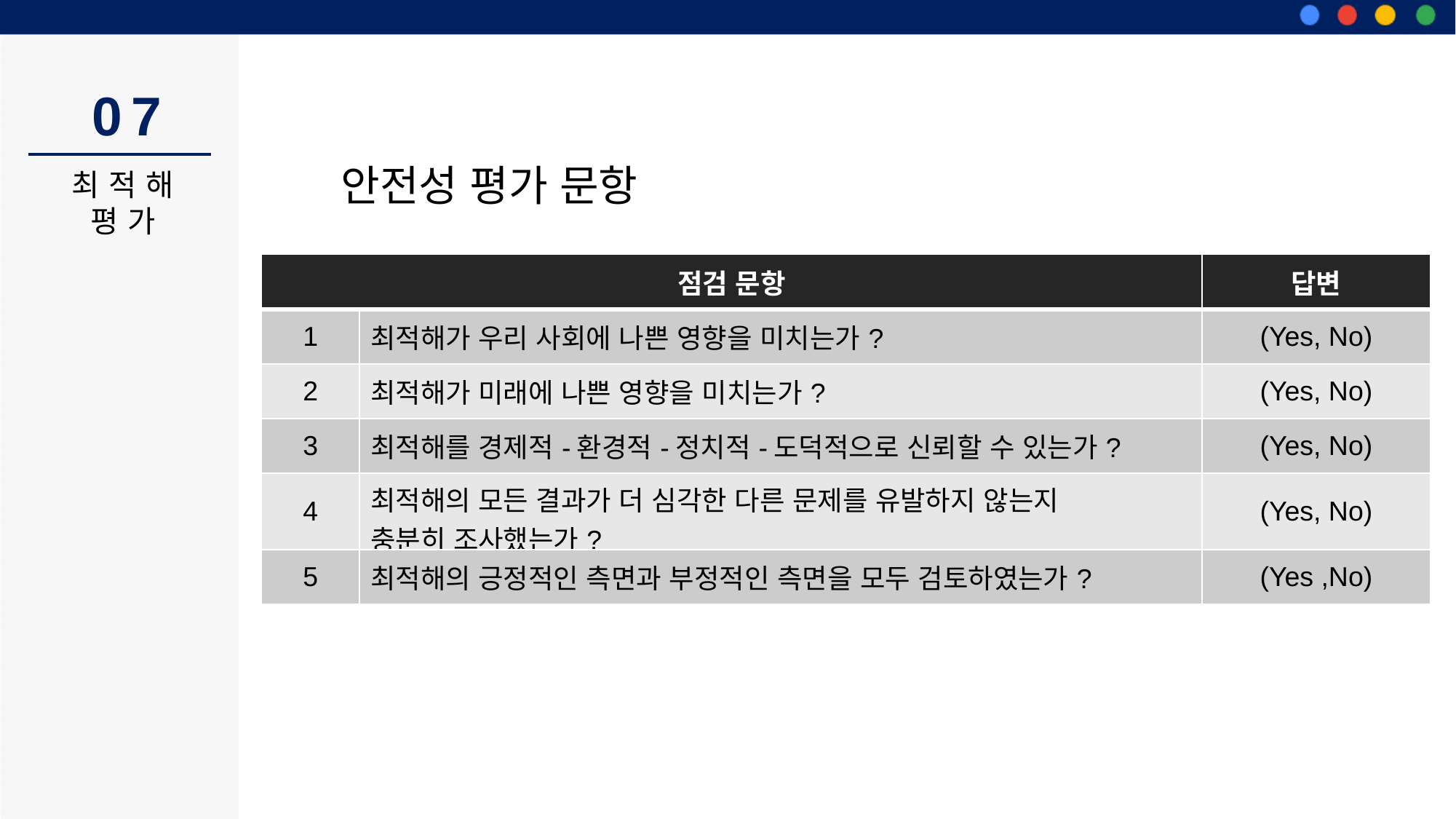

07
안전성 평가 문항
최적해
평가
| 점검 문항 |  | 답변 |
| --- | --- | --- |
| 1 | 최적해가 우리 사회에 나쁜 영향을 미치는가? | (Yes, No) |
| 2 | 최적해가 미래에 나쁜 영향을 미치는가? | (Yes, No) |
| 3 | 최적해를 경제적-환경적-정치적-도덕적으로 신뢰할 수 있는가? | (Yes, No) |
| 4 | 최적해의 모든 결과가 더 심각한 다른 문제를 유발하지 않는지 충분히 조사했는가? | (Yes, No) |
| 5 | 최적해의 긍정적인 측면과 부정적인 측면을 모두 검토하였는가? | (Yes ,No) |